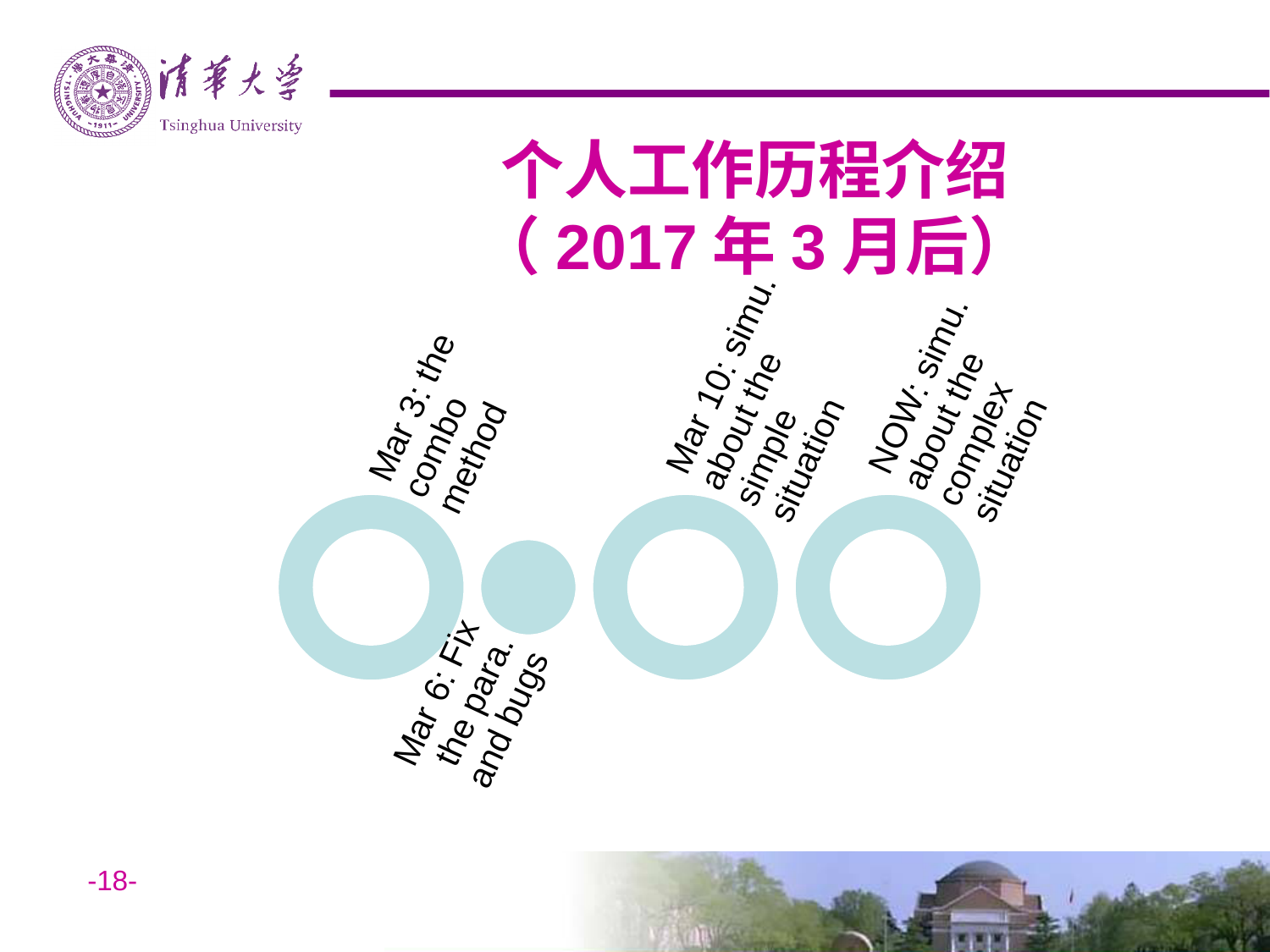

# 个人工作历程介绍 （2017年3月后）
Mar 3: the combo method
Mar 6: Fix the para. and bugs
Mar 10: simu. about the simple situation
NOW: simu. about the complex situation